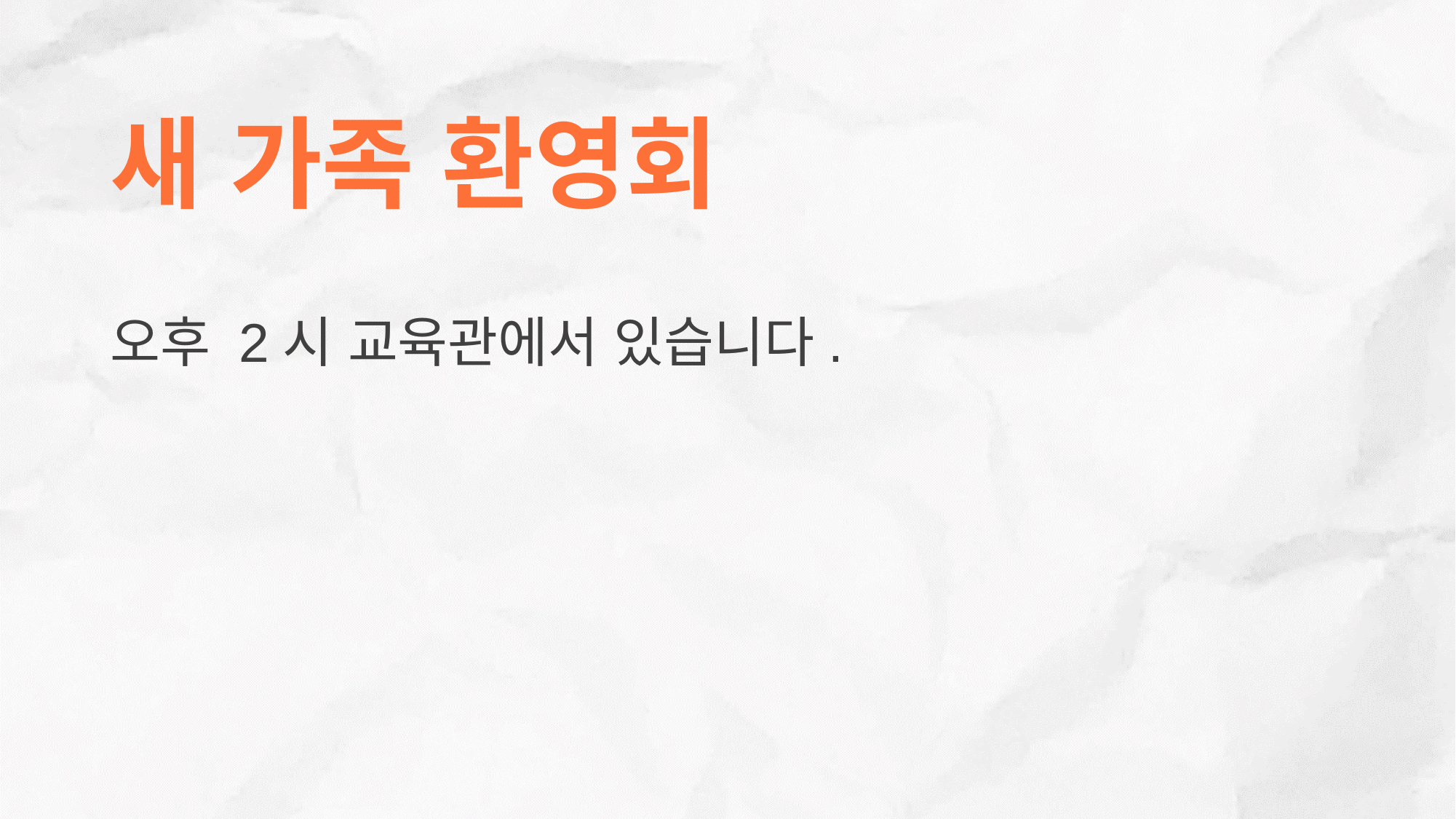

# 새 가족 환영회
오후 2시 교육관에서 있습니다.